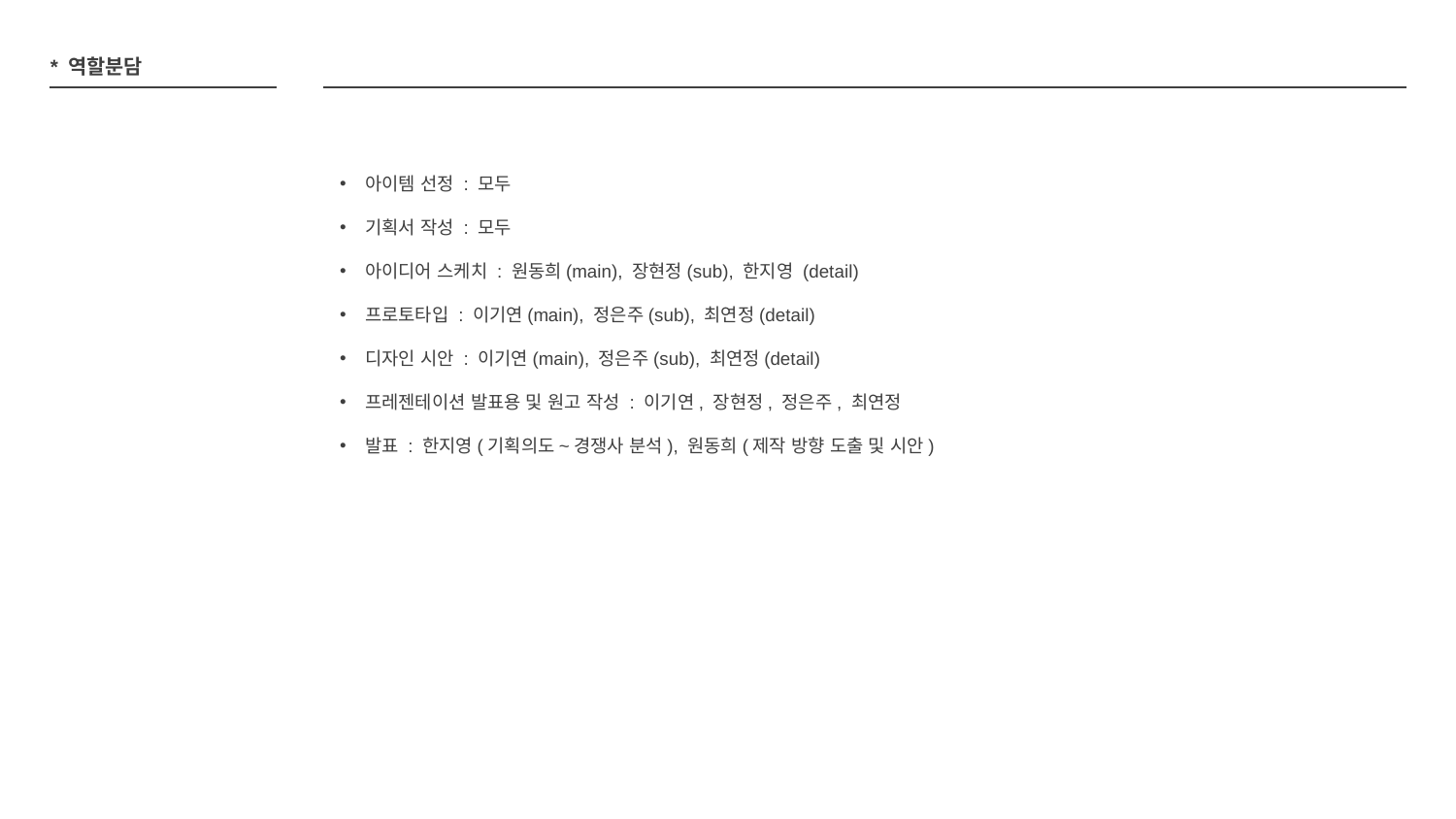

* 역할분담
아이템 선정 : 모두
기획서 작성 : 모두
아이디어 스케치 : 원동희(main), 장현정(sub), 한지영 (detail)
프로토타입 : 이기연(main), 정은주(sub), 최연정(detail)
디자인 시안 : 이기연(main), 정은주(sub), 최연정(detail)
프레젠테이션 발표용 및 원고 작성 : 이기연, 장현정, 정은주, 최연정
발표 : 한지영(기획의도~경쟁사 분석), 원동희(제작 방향 도출 및 시안)